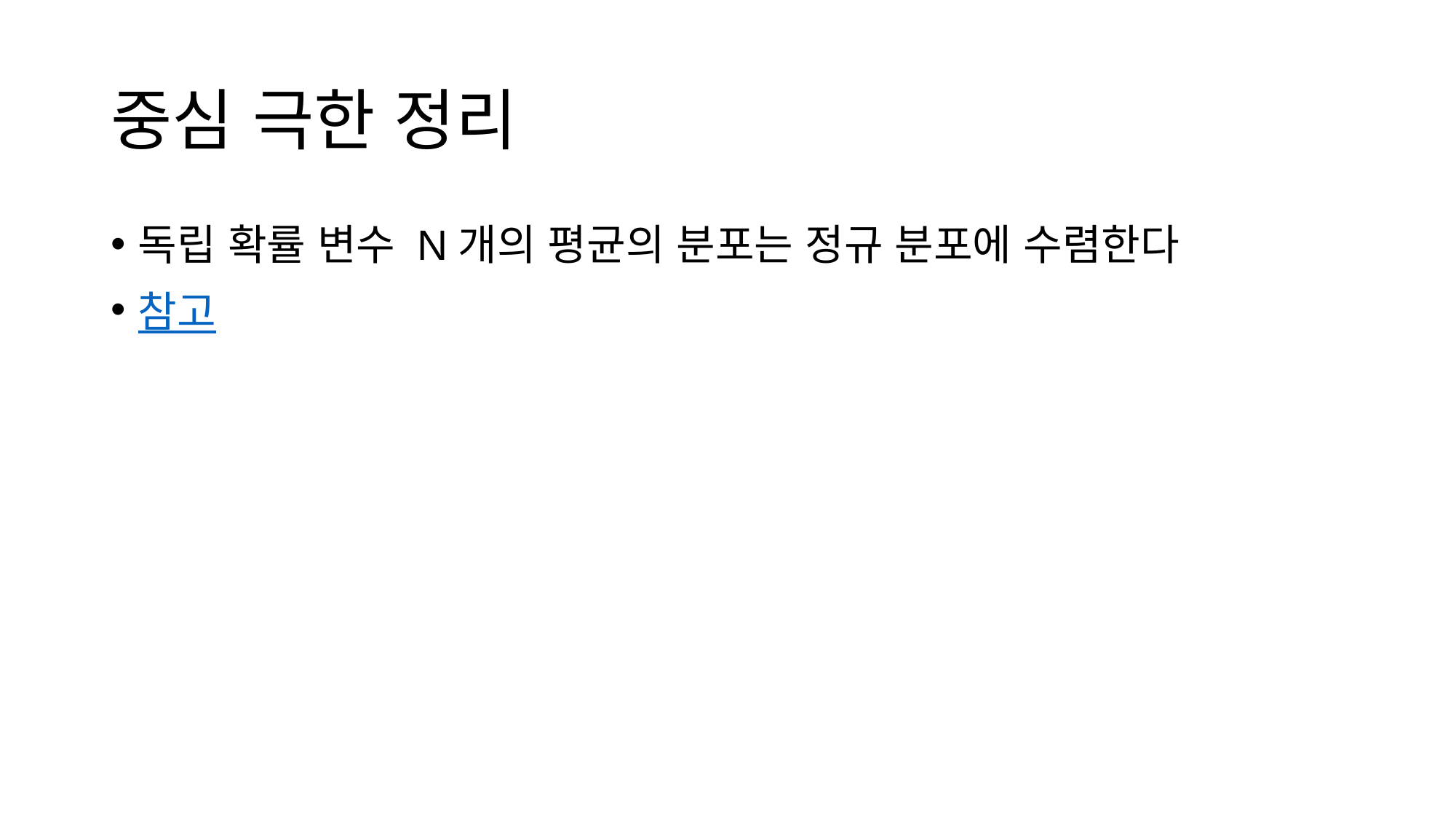

# 중심 극한 정리
독립 확률 변수 N개의 평균의 분포는 정규 분포에 수렴한다
참고